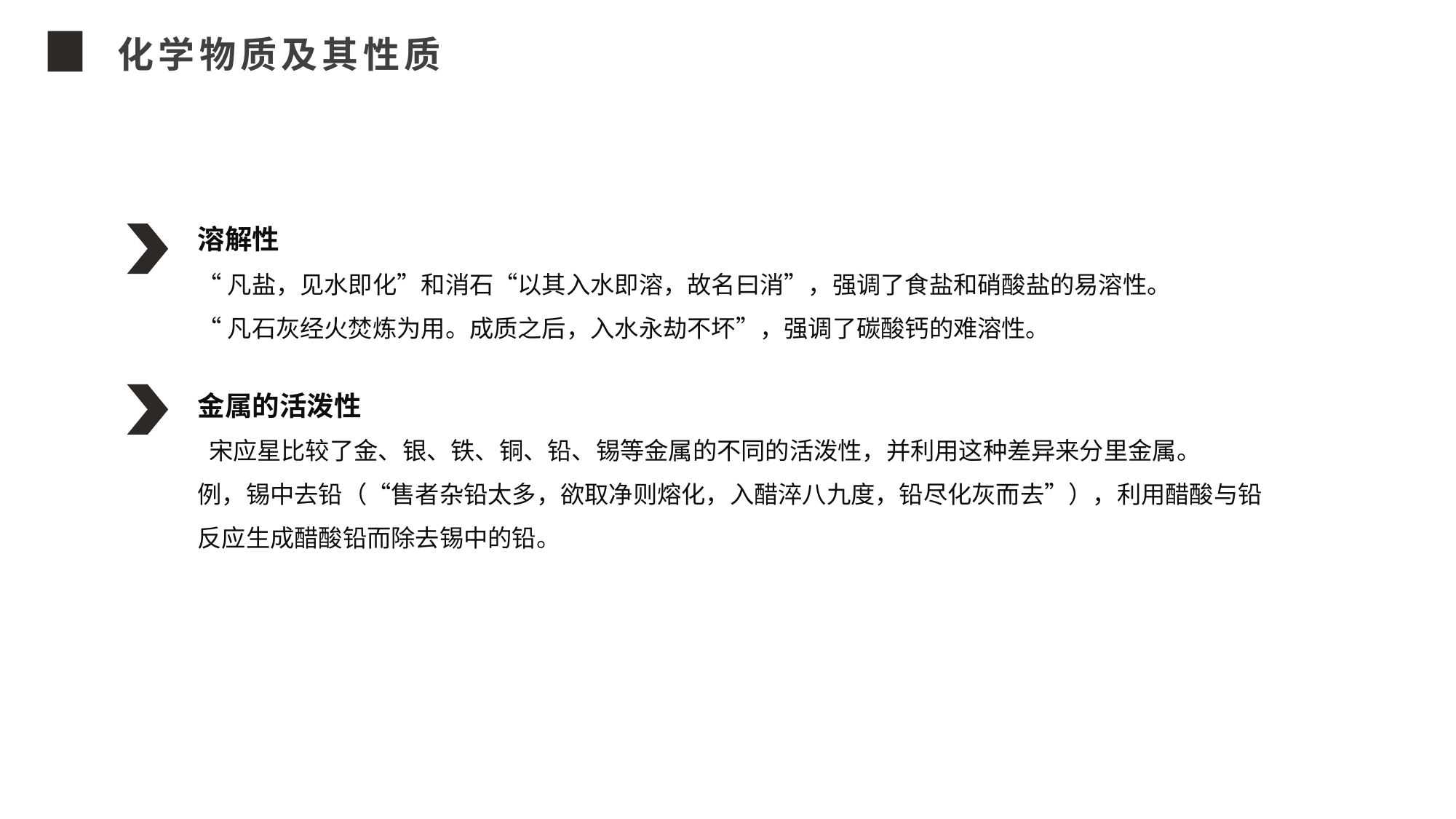

化学物质及其性质

溶解性
“凡盐，见水即化”和消石“以其入水即溶，故名曰消”，强调了食盐和硝酸盐的易溶性。
“凡石灰经火焚炼为用。成质之后，入水永劫不坏”，强调了碳酸钙的难溶性。

金属的活泼性
 宋应星比较了金、银、铁、铜、铅、锡等金属的不同的活泼性，并利用这种差异来分里金属。
例，锡中去铅（“售者杂铅太多，欲取净则熔化，入醋淬八九度，铅尽化灰而去”），利用醋酸与铅反应生成醋酸铅而除去锡中的铅。